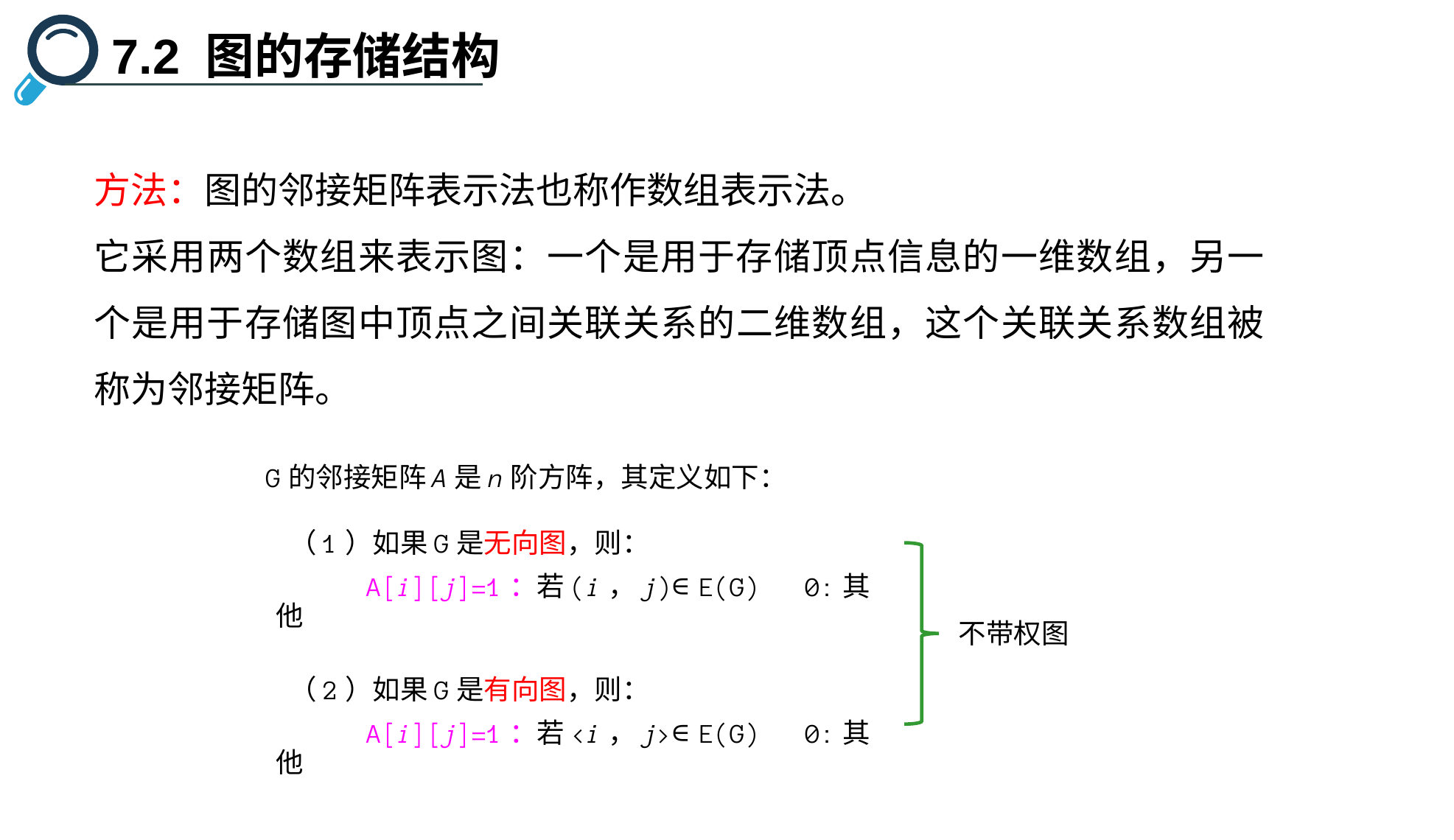

7.2 图的存储结构
方法：图的邻接矩阵表示法也称作数组表示法。
它采用两个数组来表示图：一个是用于存储顶点信息的一维数组，另一个是用于存储图中顶点之间关联关系的二维数组，这个关联关系数组被称为邻接矩阵。
G的邻接矩阵A是n阶方阵，其定义如下：
 （1）如果G是无向图，则：
      A[i][j]=1：若(i，j)∈E(G)   0:其他

不带权图
 （2）如果G是有向图，则：
      A[i][j]=1：若<i，j>∈E(G)   0:其他